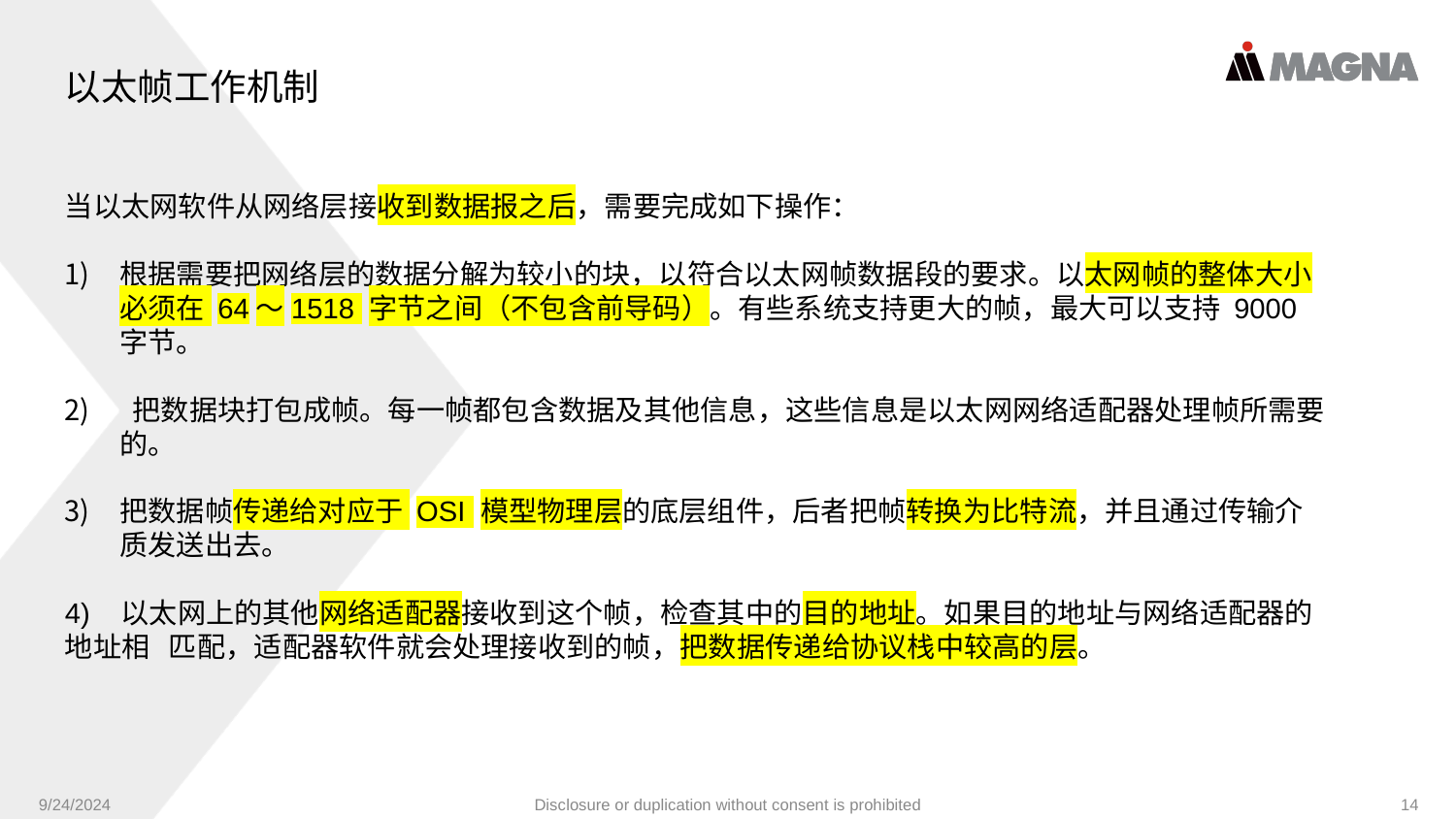

以太帧工作机制
当以太网软件从网络层接收到数据报之后，需要完成如下操作：

根据需要把网络层的数据分解为较小的块，以符合以太网帧数据段的要求。以太网帧的整体大小必须在 64～1518 字节之间（不包含前导码）。有些系统支持更大的帧，最大可以支持 9000 字节。

 把数据块打包成帧。每一帧都包含数据及其他信息，这些信息是以太网网络适配器处理帧所需要的。

把数据帧传递给对应于 OSI 模型物理层的底层组件，后者把帧转换为比特流，并且通过传输介质发送出去。

4)   以太网上的其他网络适配器接收到这个帧，检查其中的目的地址。如果目的地址与网络适配器的地址相   匹配，适配器软件就会处理接收到的帧，把数据传递给协议栈中较高的层。
9/24/2024
Disclosure or duplication without consent is prohibited
14